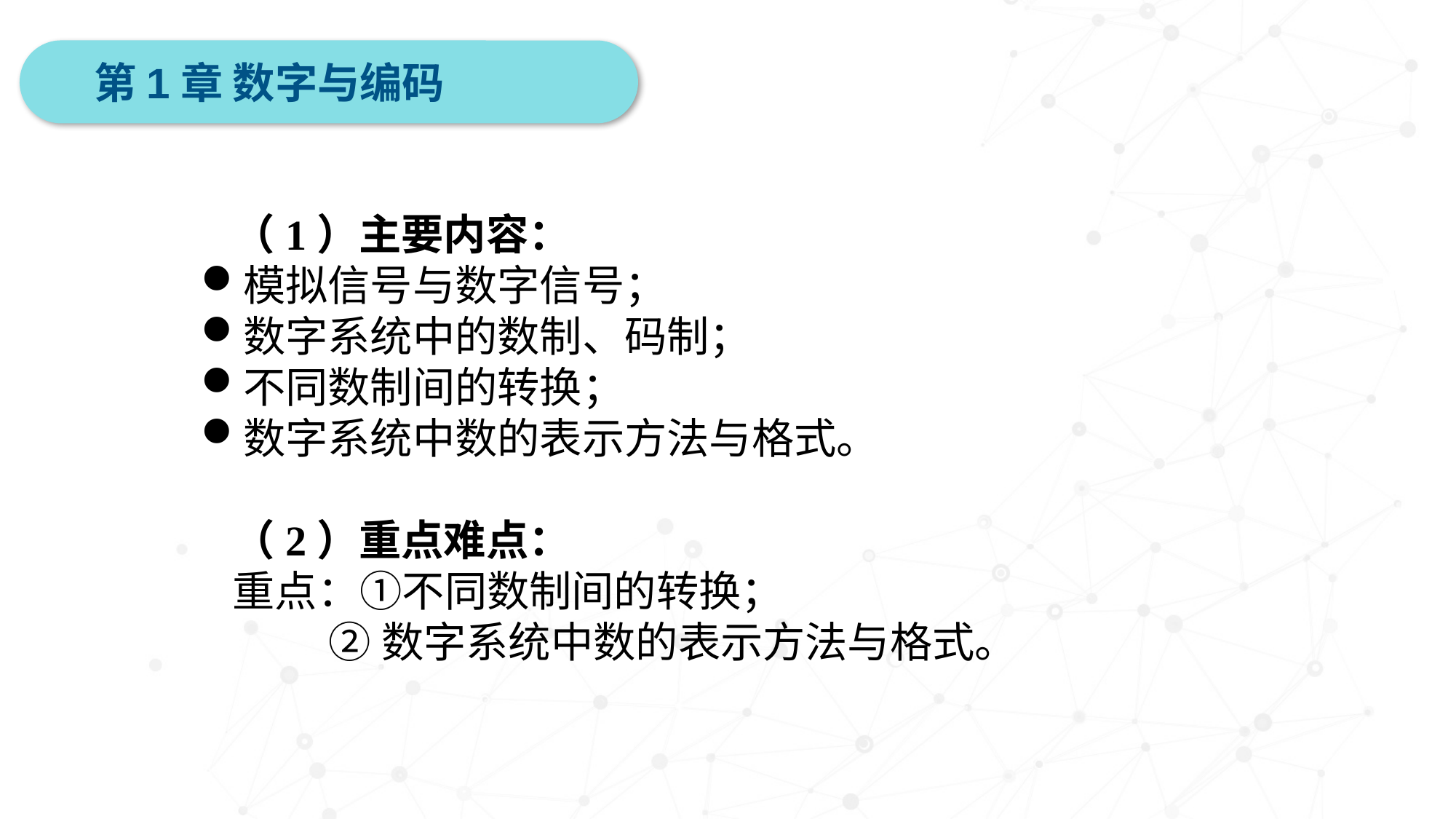

第1章 数字与编码
（1）主要内容：
模拟信号与数字信号；
数字系统中的数制、码制；
不同数制间的转换；
数字系统中数的表示方法与格式。

（2）重点难点：
重点：①不同数制间的转换；
	  ②数字系统中数的表示方法与格式。